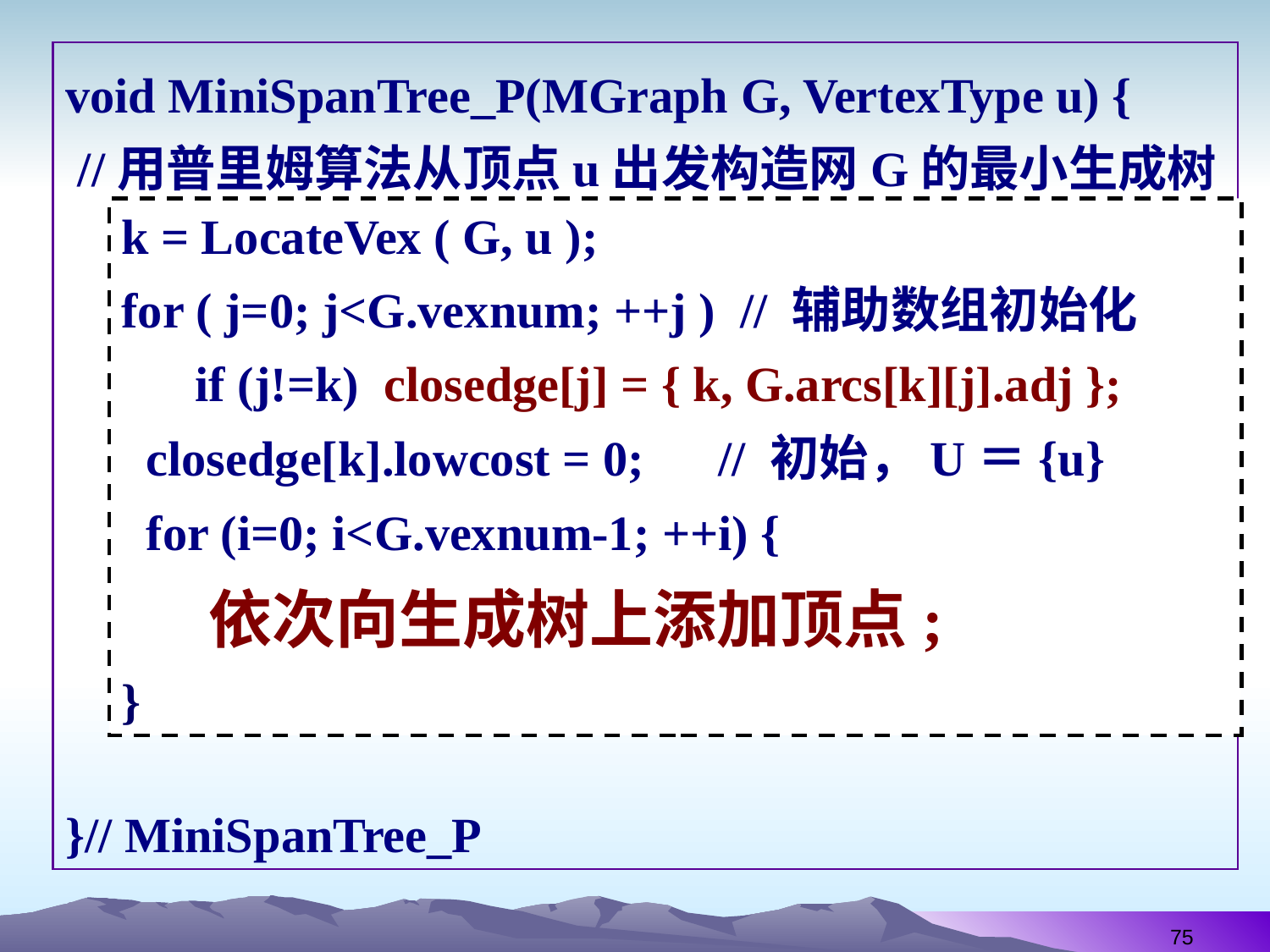

void MiniSpanTree_P(MGraph G, VertexType u) {
 //用普里姆算法从顶点u出发构造网G的最小生成树

}// MiniSpanTree_P
k = LocateVex ( G, u );
for ( j=0; j<G.vexnum; ++j )  // 辅助数组初始化
      if (j!=k)  closedge[j] = { k, G.arcs[k][j].adj };
  closedge[k].lowcost = 0;      // 初始，U＝{u}
  for (i=0; i<G.vexnum-1; ++i) {
     依次向生成树上添加顶点;
}
75